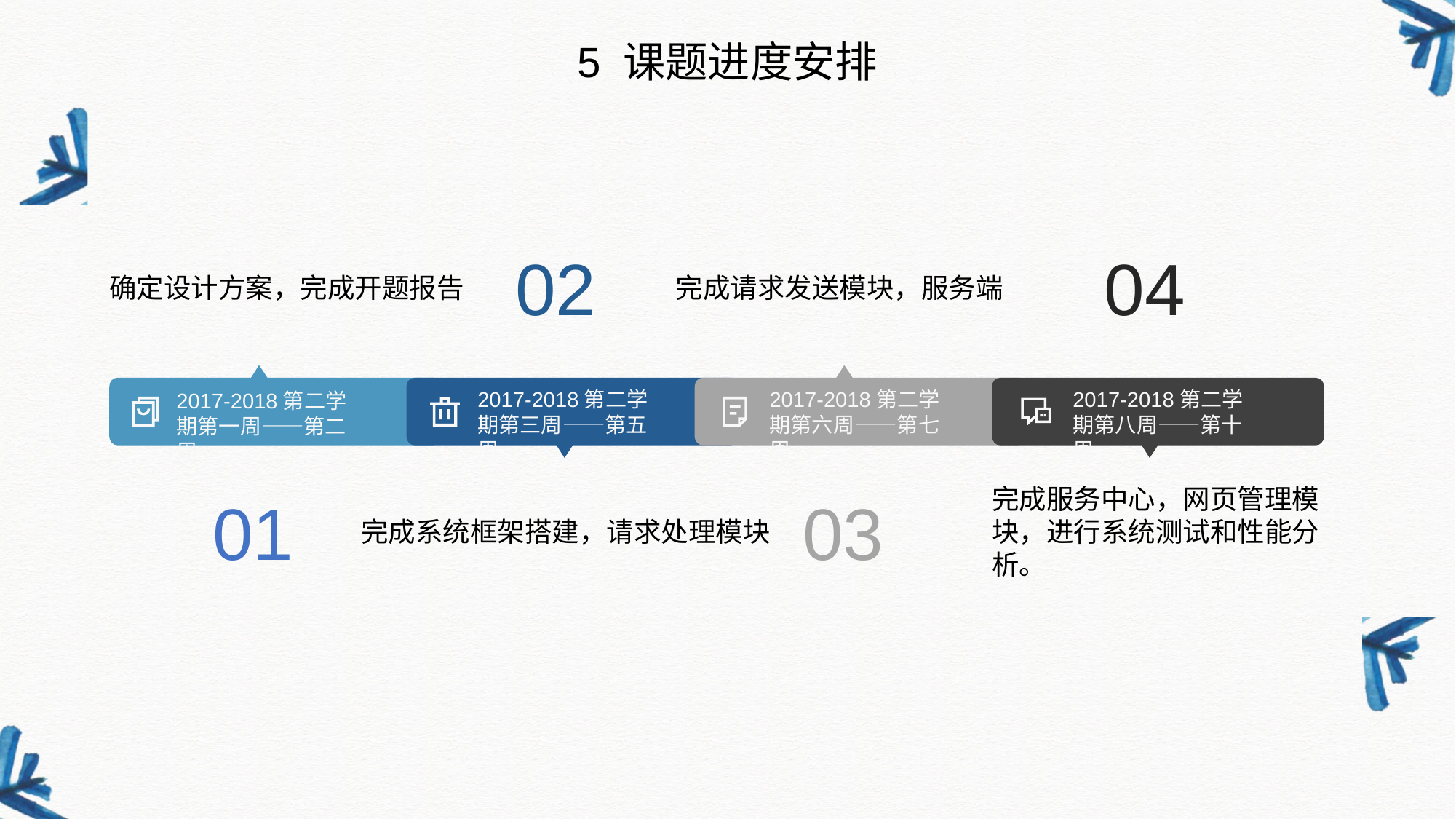

5 课题进度安排
02
04
确定设计方案，完成开题报告
完成请求发送模块，服务端

2017-2018第二学期第六周——第七周
2017-2018第二学期第三周——第五周
2017-2018第二学期第八周——第十周
2017-2018第二学期第一周——第二周

01
03
完成服务中心，网页管理模块，进行系统测试和性能分析。
完成系统框架搭建，请求处理模块